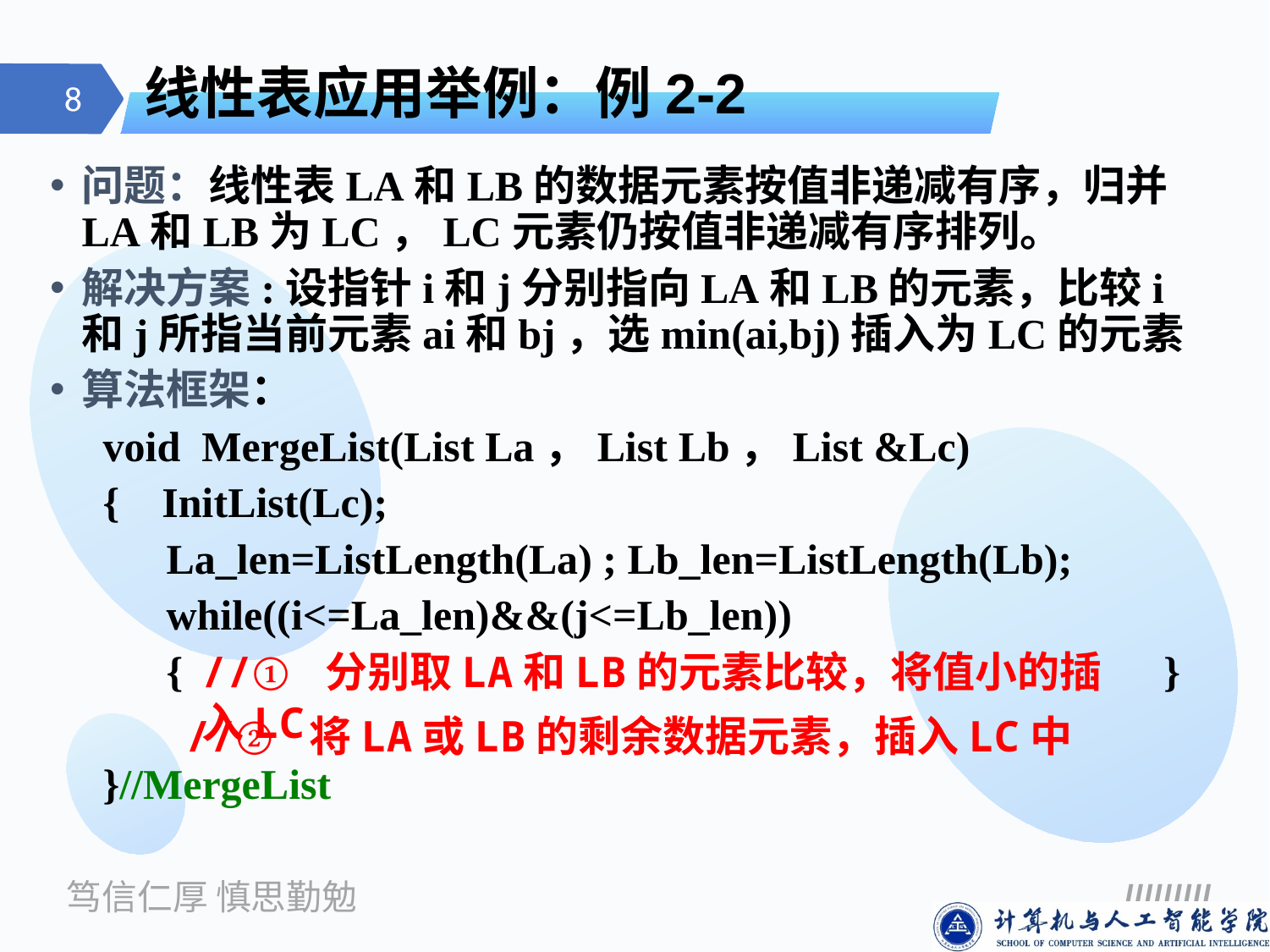

# 线性表应用举例：例2-2
问题：线性表LA和LB的数据元素按值非递减有序，归并LA和LB为LC，LC元素仍按值非递减有序排列。
解决方案:设指针i和j分别指向LA和LB的元素，比较i和j所指当前元素ai和bj，选min(ai,bj)插入为LC的元素
算法框架：
     void  MergeList(List La，List Lb，List &Lc)
     {    InitList(Lc);
           La_len=ListLength(La) ; Lb_len=ListLength(Lb);
           while((i<=La_len)&&(j<=Lb_len))
           {     　　　　　　　　　　　　　　　　　　　　　  }

     }//MergeList
//① 分别取LA和LB的元素比较，将值小的插入LC
//② 将LA或LB的剩余数据元素，插入LC中